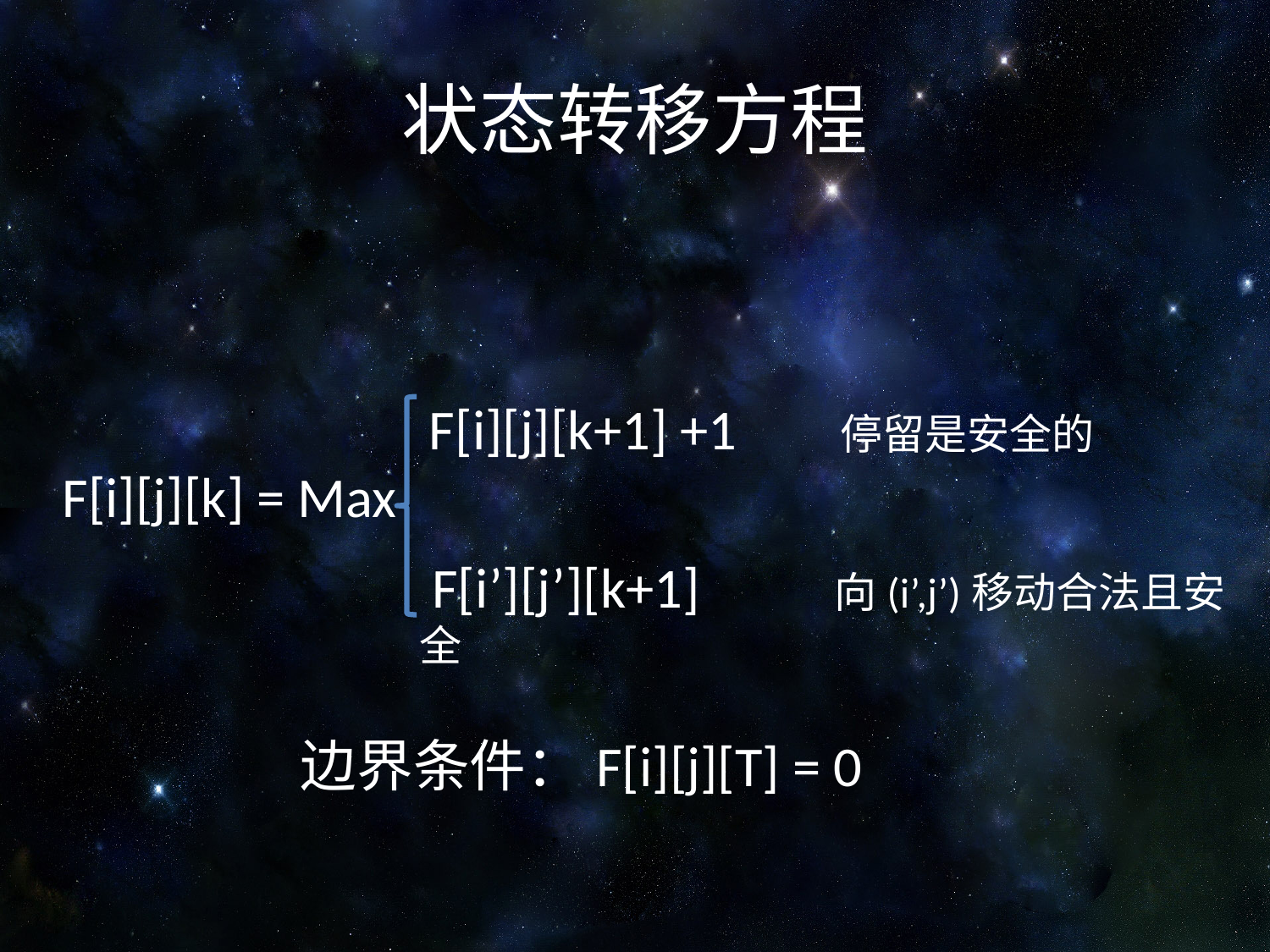

# 状态转移方程

F[i][j][k] = Max
F[i][j][k+1] +1       停留是安全的

 F[i’][j’][k+1]          向(i’,j’)移动合法且安全
边界条件：F[i][j][T] = 0